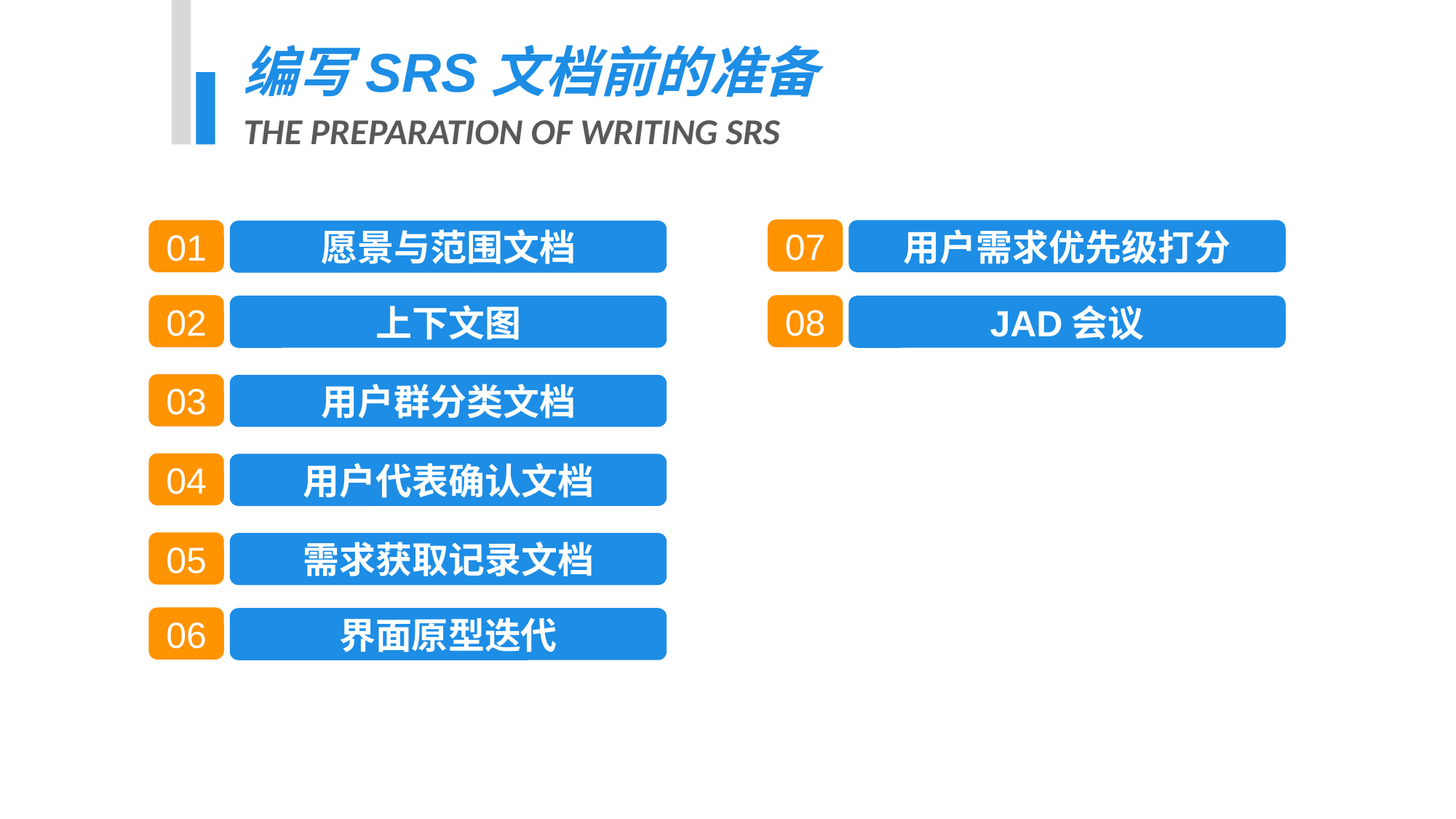

编写SRS文档前的准备
THE PREPARATION OF WRITING SRS

07
用户需求优先级打分

08
JAD会议

01
愿景与范围文档

02
上下文图

03
用户群分类文档

04
用户代表确认文档

05
需求获取记录文档

06
界面原型迭代